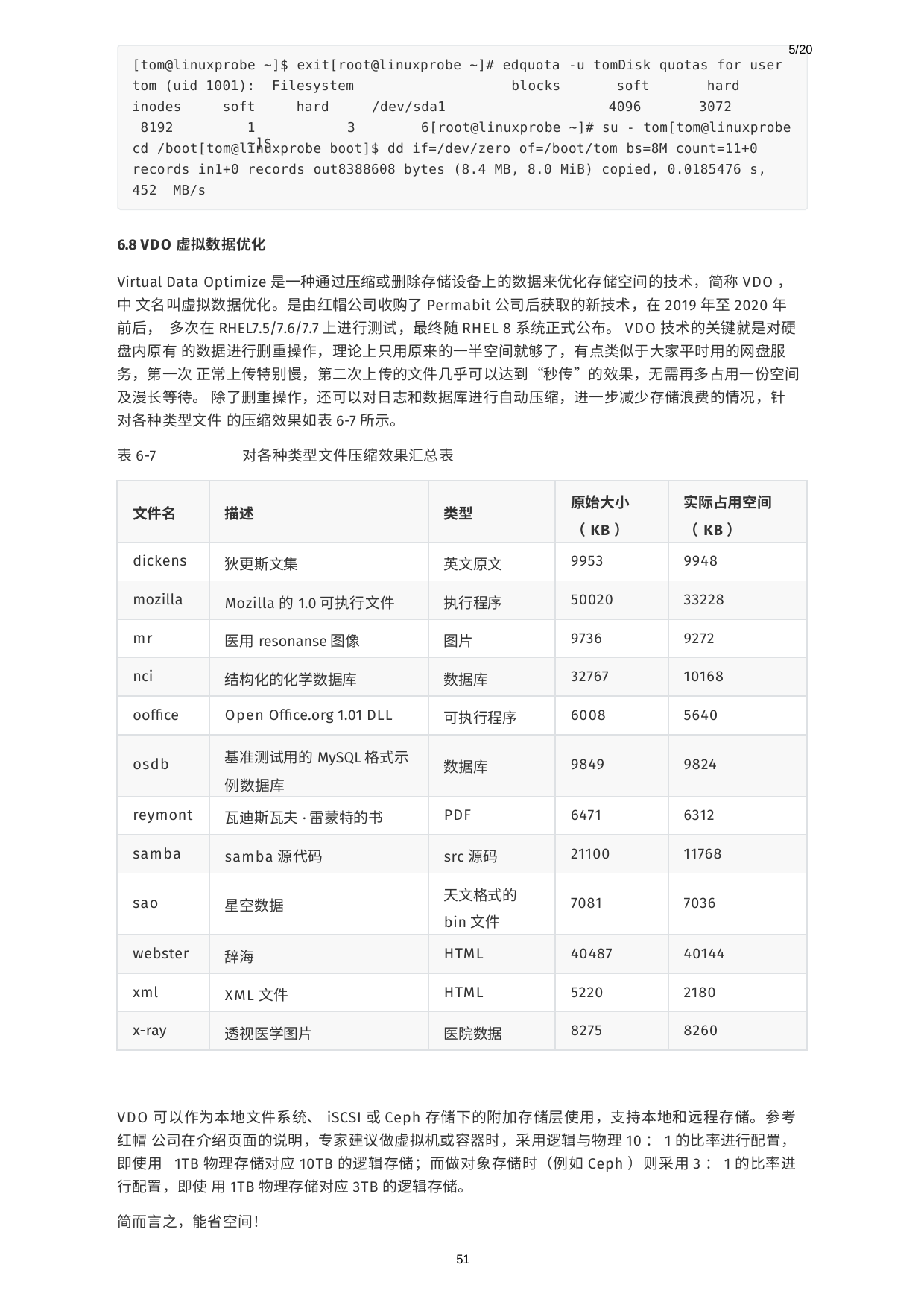

5/20
[tom@linuxprobe ~]$ exit[root@linuxprobe ~]# edquota -u tomDisk quotas for user

Filesystem	blocks
hard	/dev/sda1
soft  4096
hard  3072
tom (uid 1001):
inodes  8192
soft
1	3	6[root@linuxprobe ~]# su - tom[tom@linuxprobe ~]$
cd /boot[tom@linuxprobe boot]$ dd if=/dev/zero of=/boot/tom bs=8M count=11+0  records in1+0 records out8388608 bytes (8.4 MB, 8.0 MiB) copied, 0.0185476 s, 452  MB/s

6.8 VDO虚拟数据优化
Virtual Data Optimize是一种通过压缩或删除存储设备上的数据来优化存储空间的技术，简称VDO，中 文名叫虚拟数据优化。是由红帽公司收购了Permabit公司后获取的新技术，在2019年至2020年前后，  多次在RHEL7.5/7.6/7.7上进行测试，最终随RHEL 8系统正式公布。VDO技术的关键就是对硬盘内原有 的数据进行删重操作，理论上只用原来的一半空间就够了，有点类似于大家平时用的网盘服务，第一次 正常上传特别慢，第二次上传的文件几乎可以达到“秒传”的效果，无需再多占用一份空间及漫长等待。 除了删重操作，还可以对日志和数据库进行自动压缩，进一步减少存储浪费的情况，针对各种类型文件 的压缩效果如表6-7所示。
表6-7	对各种类型文件压缩效果汇总表
| 文件名 | 描述 | 类型 | 原始大小 （KB） | 实际占用空间 （KB） |
| --- | --- | --- | --- | --- |
| dickens | 狄更斯文集 | 英文原文 | 9953 | 9948 |
| mozilla | Mozilla的1.0可执行文件 | 执行程序 | 50020 | 33228 |
| mr | 医用resonanse图像 | 图片 | 9736 | 9272 |
| nci | 结构化的化学数据库 | 数据库 | 32767 | 10168 |
| ooffice | Open Office.org 1.01 DLL | 可执行程序 | 6008 | 5640 |
| osdb | 基准测试用的MySQL格式示 例数据库 | 数据库 | 9849 | 9824 |
| reymont | 瓦迪斯瓦夫·雷蒙特的书 | PDF | 6471 | 6312 |
| samba | samba源代码 | src源码 | 21100 | 11768 |
| sao | 星空数据 | 天文格式的 bin文件 | 7081 | 7036 |
| webster | 辞海 | HTML | 40487 | 40144 |
| xml | XML文件 | HTML | 5220 | 2180 |
| x-ray | 透视医学图片 | 医院数据 | 8275 | 8260 |
VDO可以作为本地文件系统、iSCSI或Ceph存储下的附加存储层使用，支持本地和远程存储。参考红帽 公司在介绍页面的说明，专家建议做虚拟机或容器时，采用逻辑与物理10：1的比率进行配置，即使用  1TB物理存储对应10TB的逻辑存储；而做对象存储时（例如Ceph）则采用3：1的比率进行配置，即使 用1TB物理存储对应3TB的逻辑存储。
简而言之，能省空间！
51